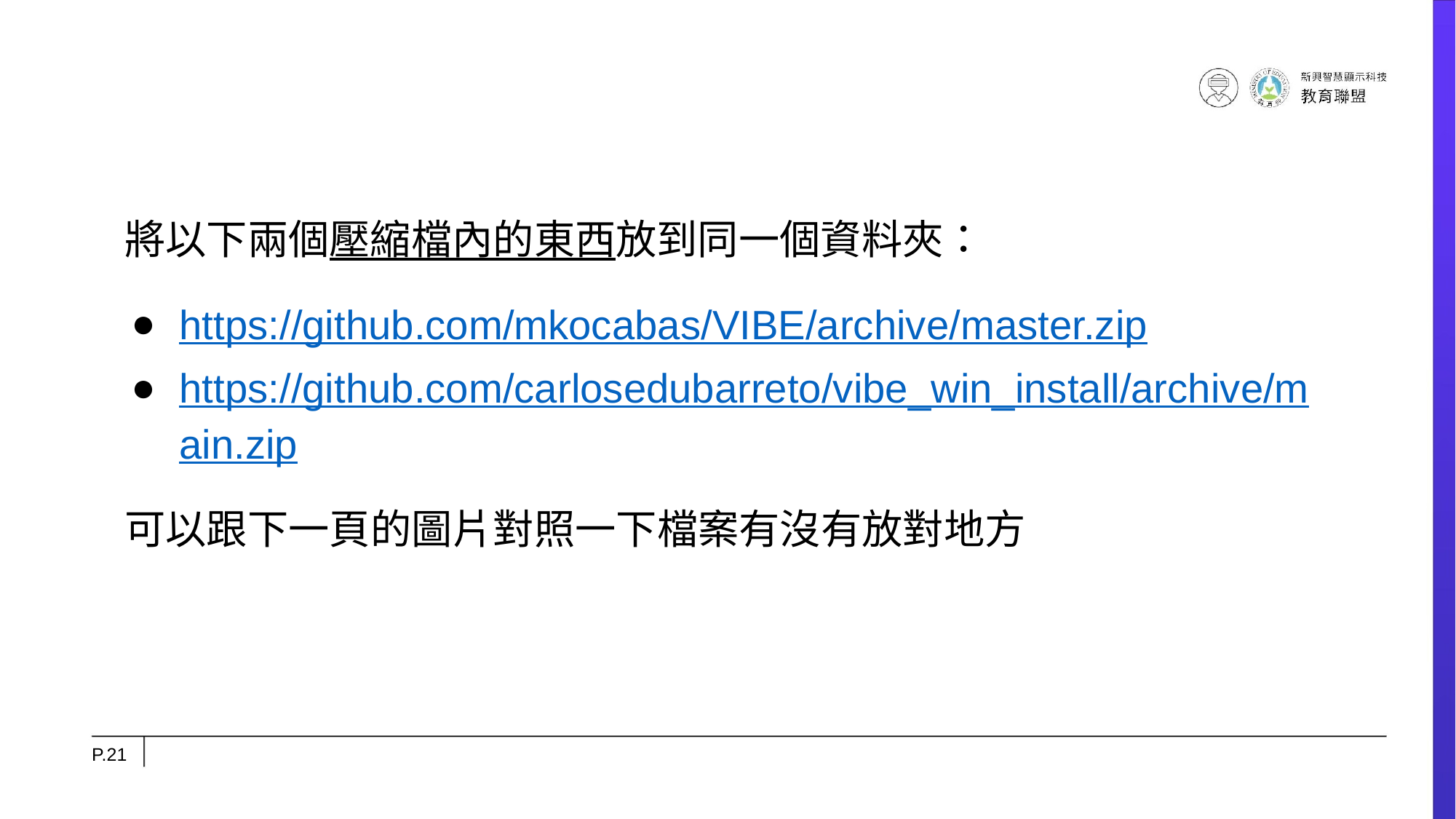

將以下兩個壓縮檔內的東西放到同一個資料夾：
https://github.com/mkocabas/VIBE/archive/master.zip
https://github.com/carlosedubarreto/vibe_win_install/archive/main.zip
可以跟下一頁的圖片對照一下檔案有沒有放對地方

P.21